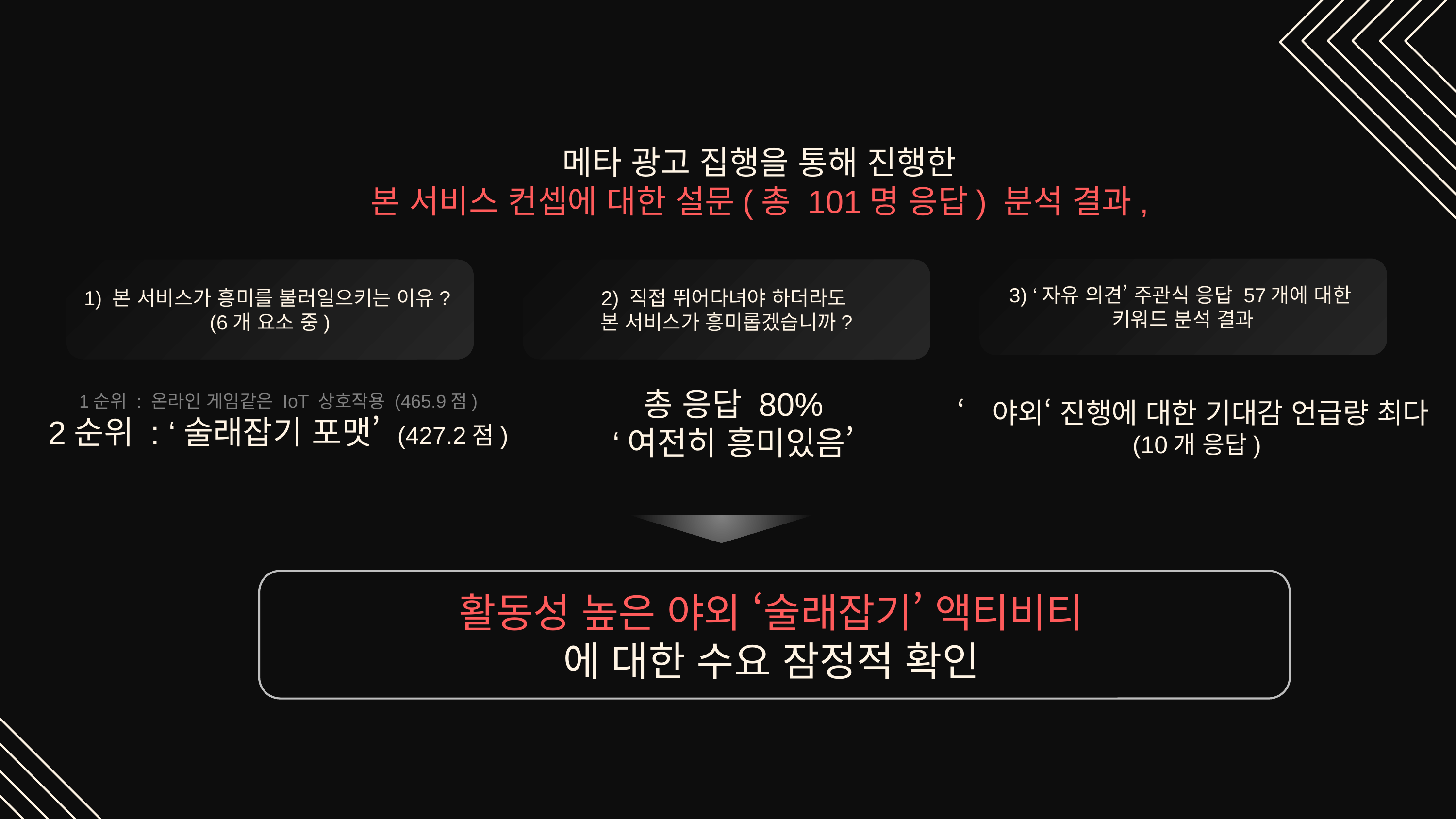

메타 광고 집행을 통해 진행한
본 서비스 컨셉에 대한 설문(총 101명 응답) 분석 결과,
3) ‘자유 의견’ 주관식 응답 57개에 대한
키워드 분석 결과
1) 본 서비스가 흥미를 불러일으키는 이유?
(6개 요소 중)
2) 직접 뛰어다녀야 하더라도
본 서비스가 흥미롭겠습니까?
총 응답 80%
‘여전히 흥미있음’
1순위 : 온라인 게임같은 IoT 상호작용 (465.9점)
2순위 : ‘술래잡기 포맷’ (427.2점)
‘야외‘ 진행에 대한 기대감 언급량 최다
(10개 응답)

활동성 높은 야외 ‘술래잡기’ 액티비티
에 대한 수요 잠정적 확인